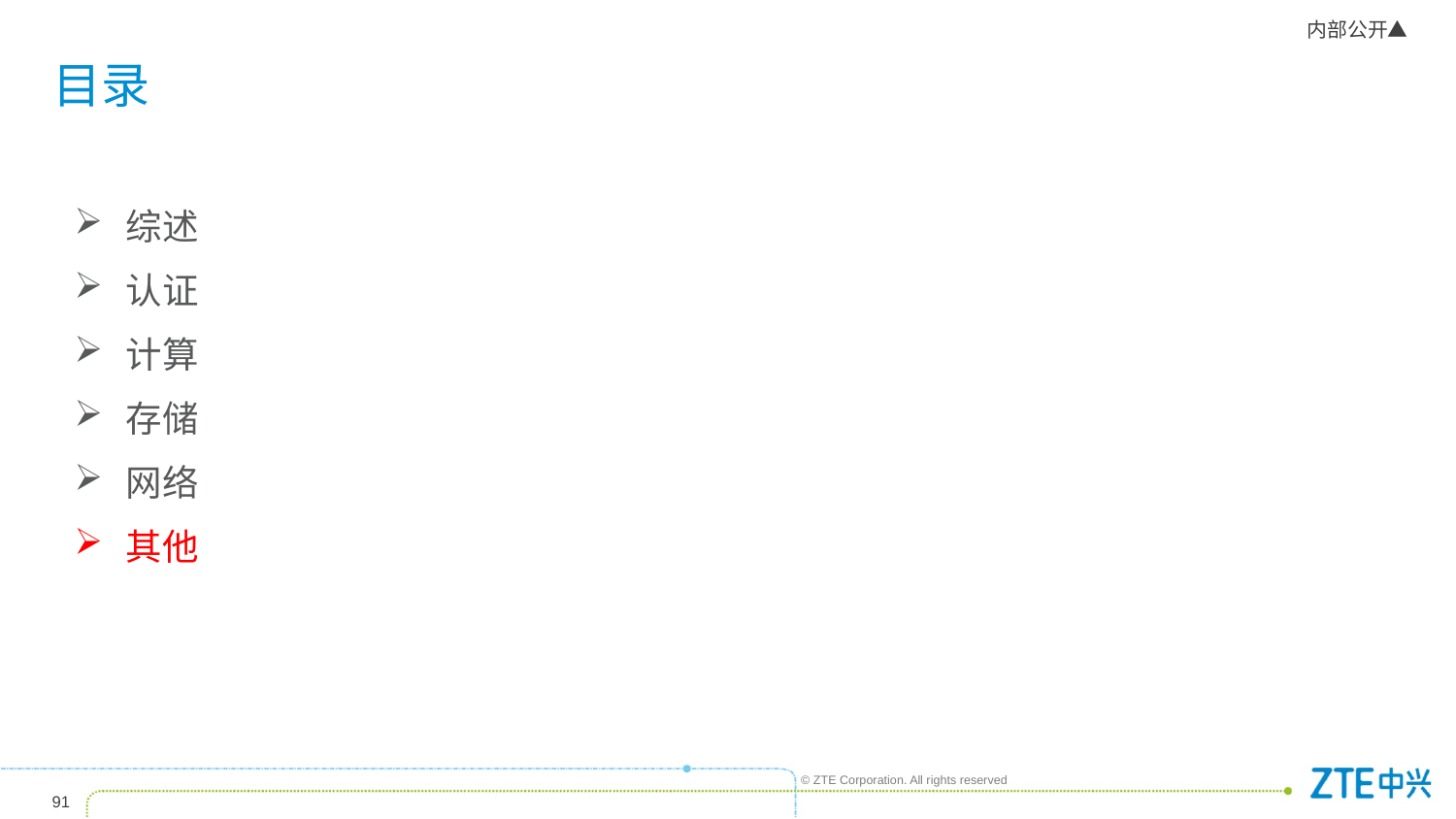

# 目录
综述
认证
计算
存储
网络
其他